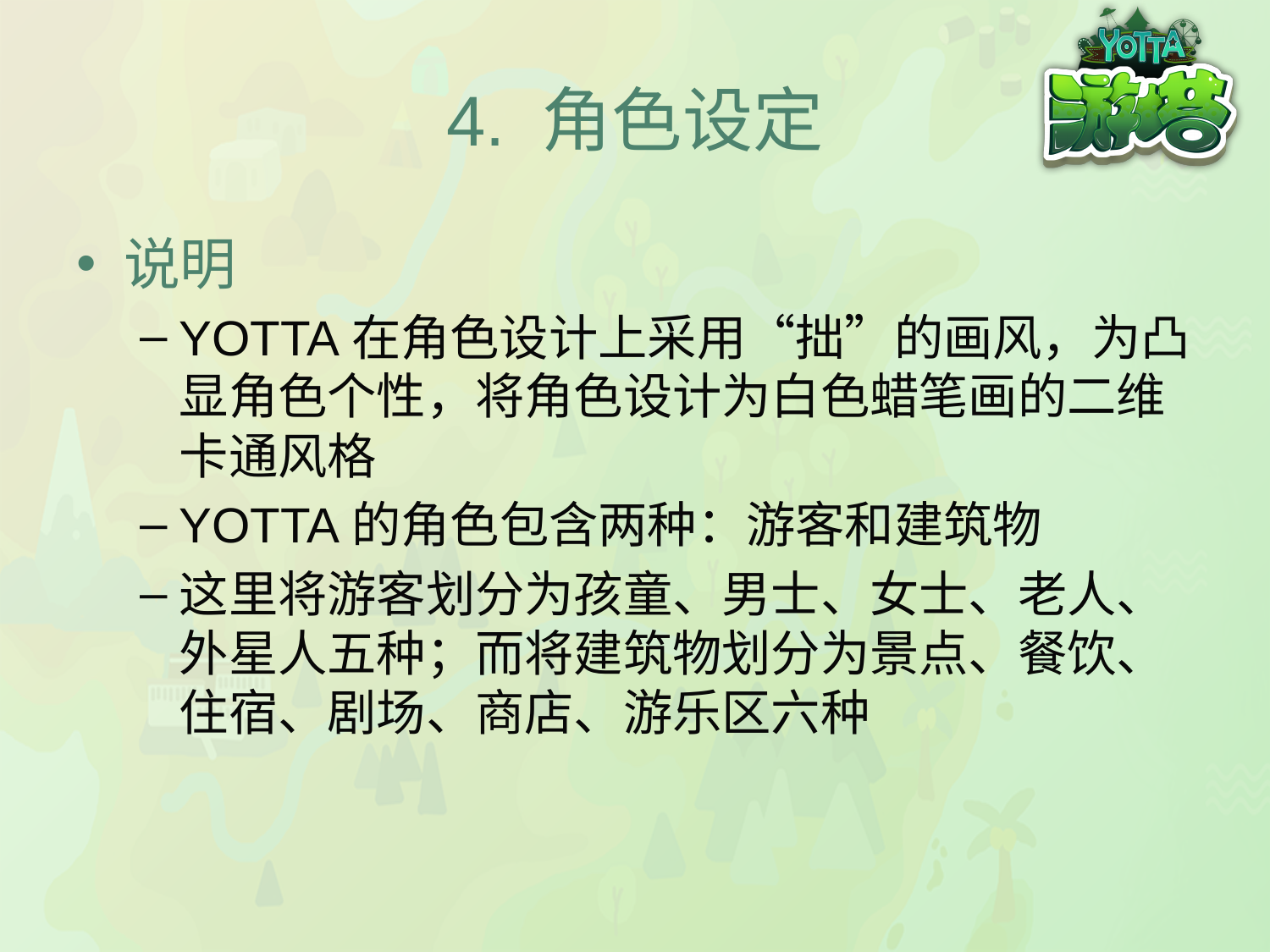

# 4. 角色设定
说明
YOTTA在角色设计上采用“拙”的画风，为凸显角色个性，将角色设计为白色蜡笔画的二维卡通风格
YOTTA的角色包含两种：游客和建筑物
这里将游客划分为孩童、男士、女士、老人、外星人五种；而将建筑物划分为景点、餐饮、住宿、剧场、商店、游乐区六种